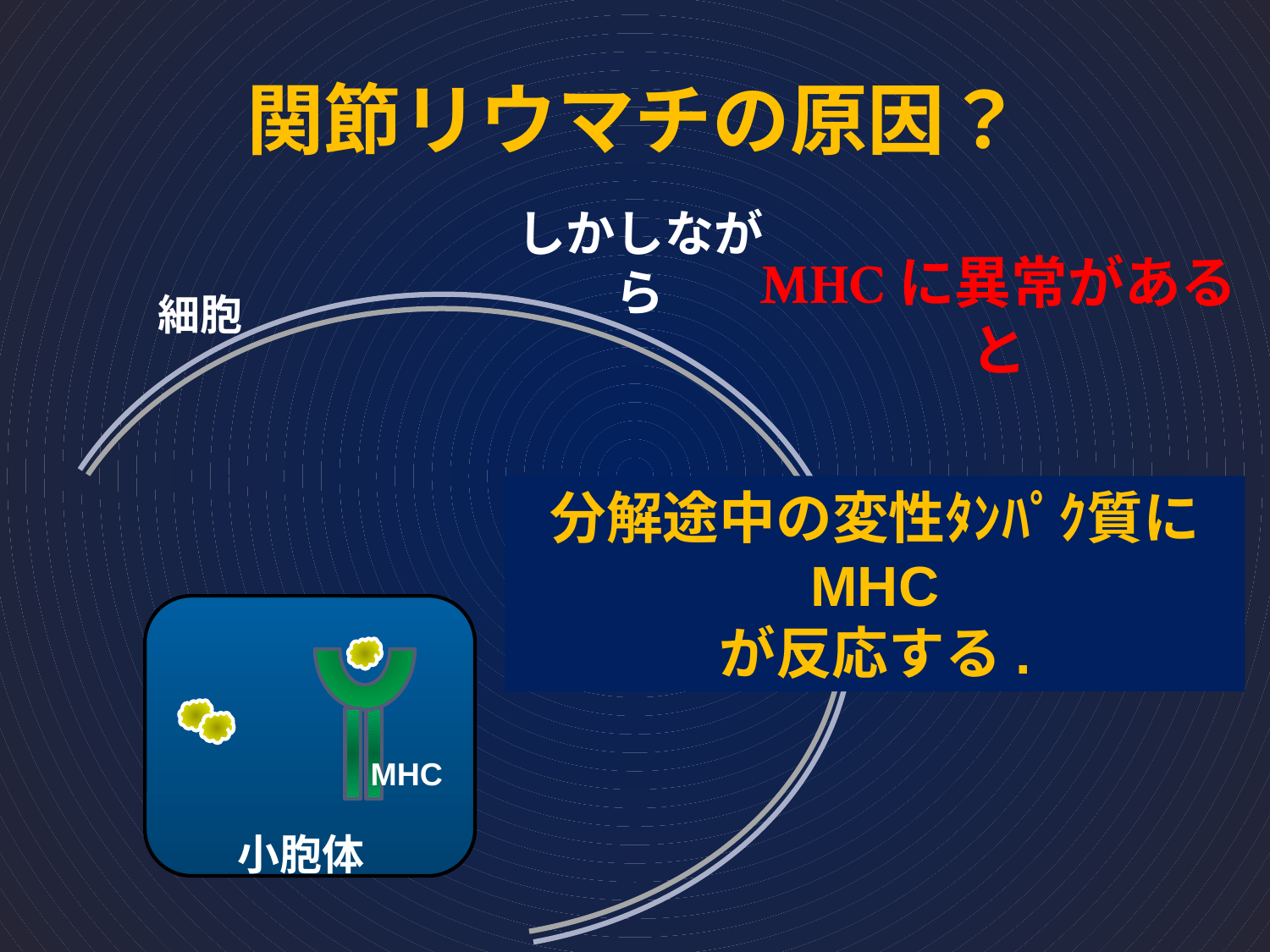

# 関節リウマチの原因？
しかしながら
MHCに異常があると
細胞

分解途中の変性ﾀﾝﾊﾟｸ質に
MHC
が反応する.

MHC
MHC
小胞体